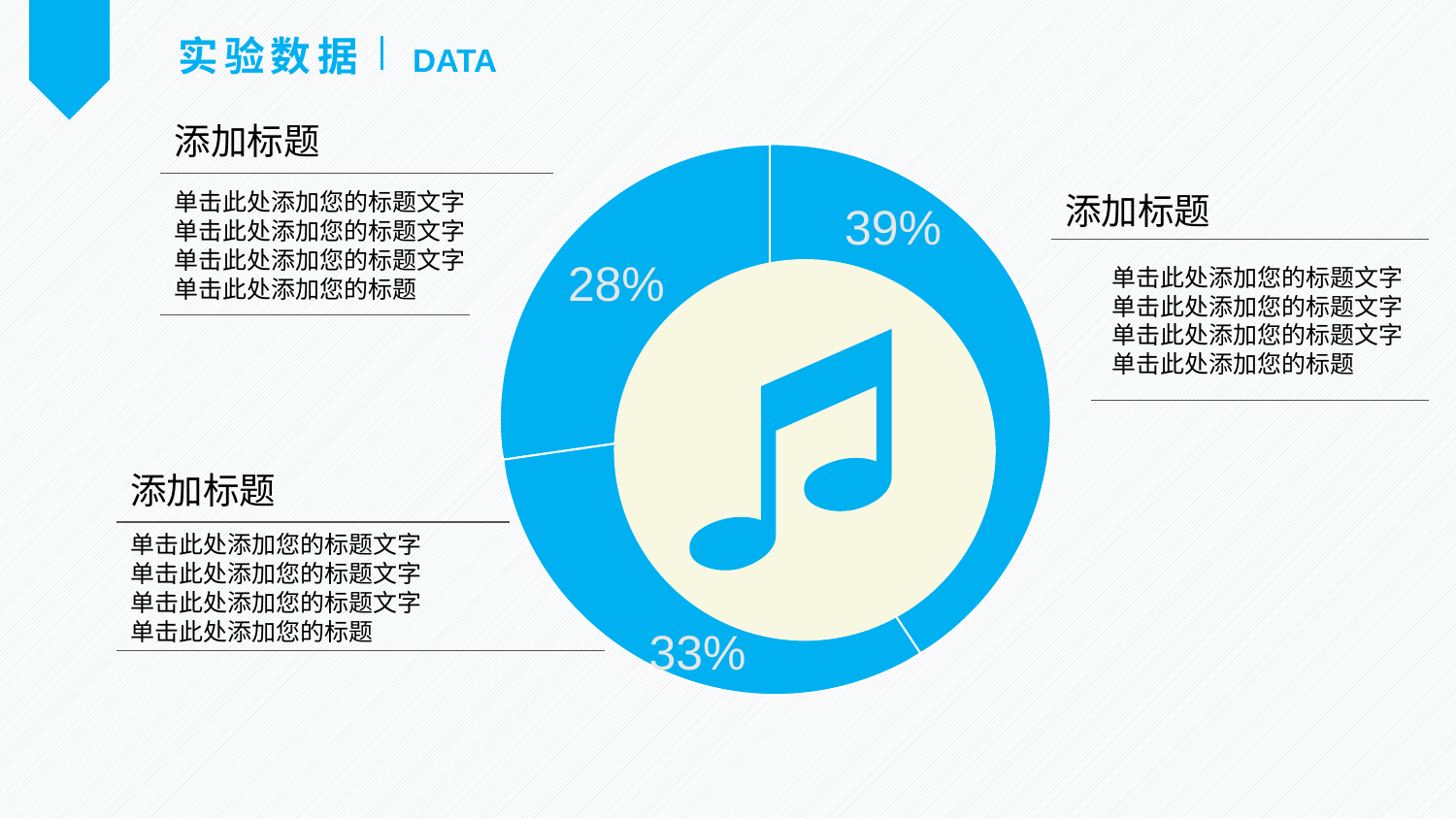

实验数据
DATA
添加标题
单击此处添加您的标题文字单击此处添加您的标题文字单击此处添加您的标题文字单击此处添加您的标题

39%

28%
添加标题
单击此处添加您的标题文字单击此处添加您的标题文字单击此处添加您的标题文字单击此处添加您的标题

33%
添加标题
单击此处添加您的标题文字单击此处添加您的标题文字单击此处添加您的标题文字单击此处添加您的标题
延时符